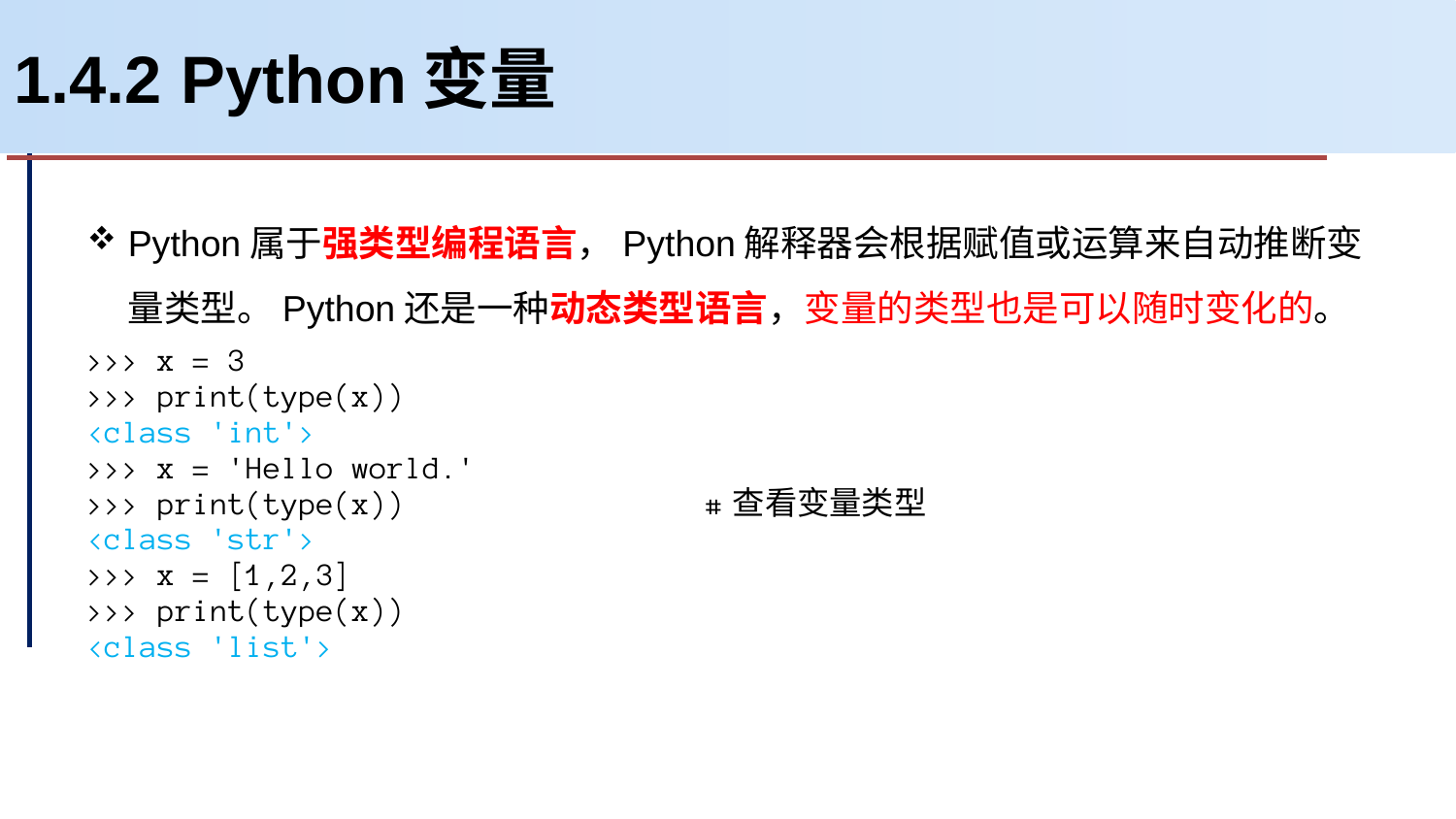

# 1.4.2 Python变量
Python属于强类型编程语言，Python解释器会根据赋值或运算来自动推断变量类型。Python还是一种动态类型语言，变量的类型也是可以随时变化的。
>>> x = 3
>>> print(type(x))
<class 'int'>
>>> x = 'Hello world.'
>>> print(type(x))                 #查看变量类型
<class 'str'>
>>> x = [1,2,3]
>>> print(type(x))
<class 'list'>